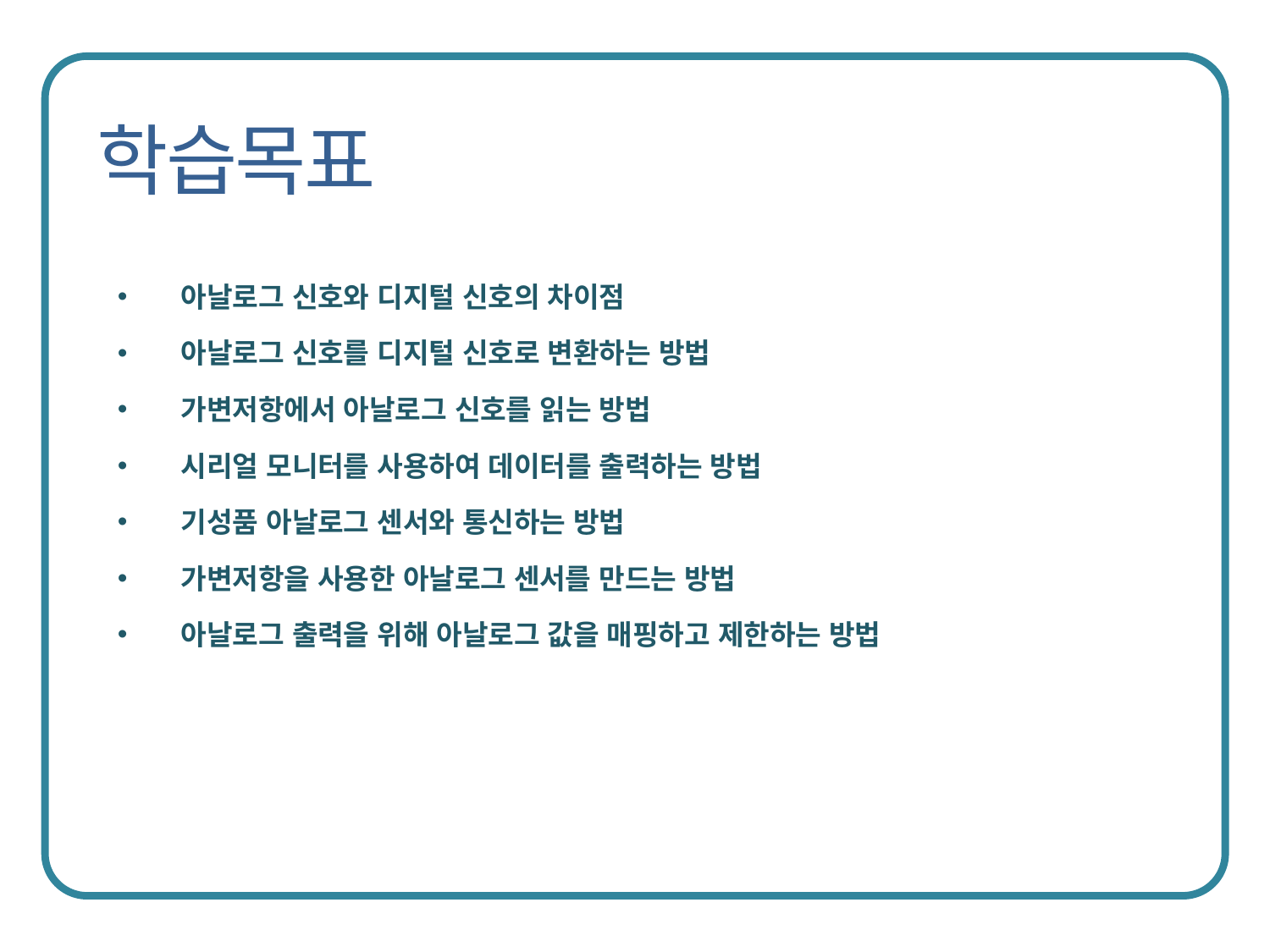

아날로그 신호와 디지털 신호의 차이점
아날로그 신호를 디지털 신호로 변환하는 방법
가변저항에서 아날로그 신호를 읽는 방법
시리얼 모니터를 사용하여 데이터를 출력하는 방법
기성품 아날로그 센서와 통신하는 방법
가변저항을 사용한 아날로그 센서를 만드는 방법
아날로그 출력을 위해 아날로그 값을 매핑하고 제한하는 방법